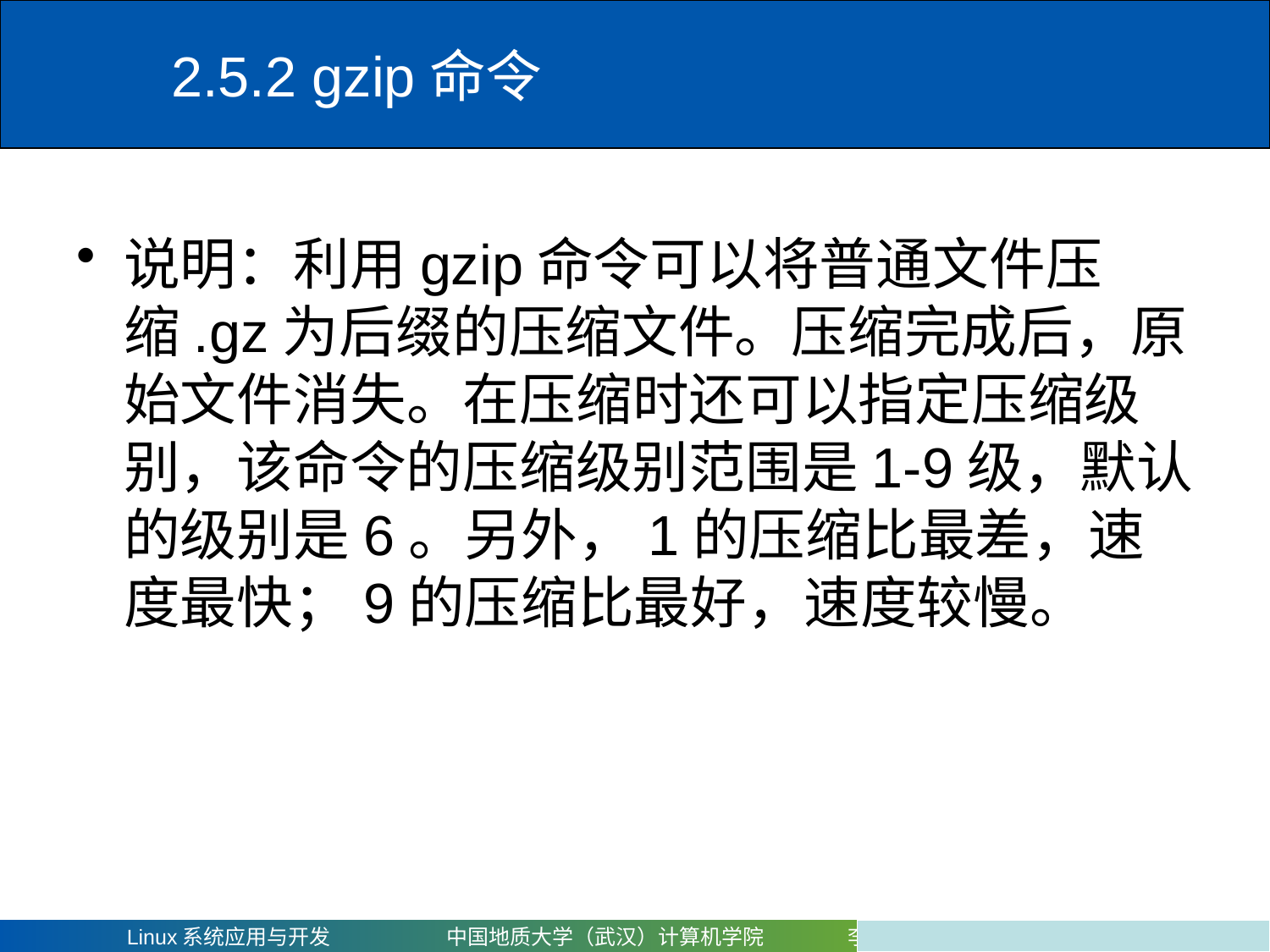

# 2.5.2 gzip命令
说明：利用gzip命令可以将普通文件压缩.gz为后缀的压缩文件。压缩完成后，原始文件消失。在压缩时还可以指定压缩级别，该命令的压缩级别范围是1-9级，默认的级别是6。另外，1的压缩比最差，速度最快；9的压缩比最好，速度较慢。